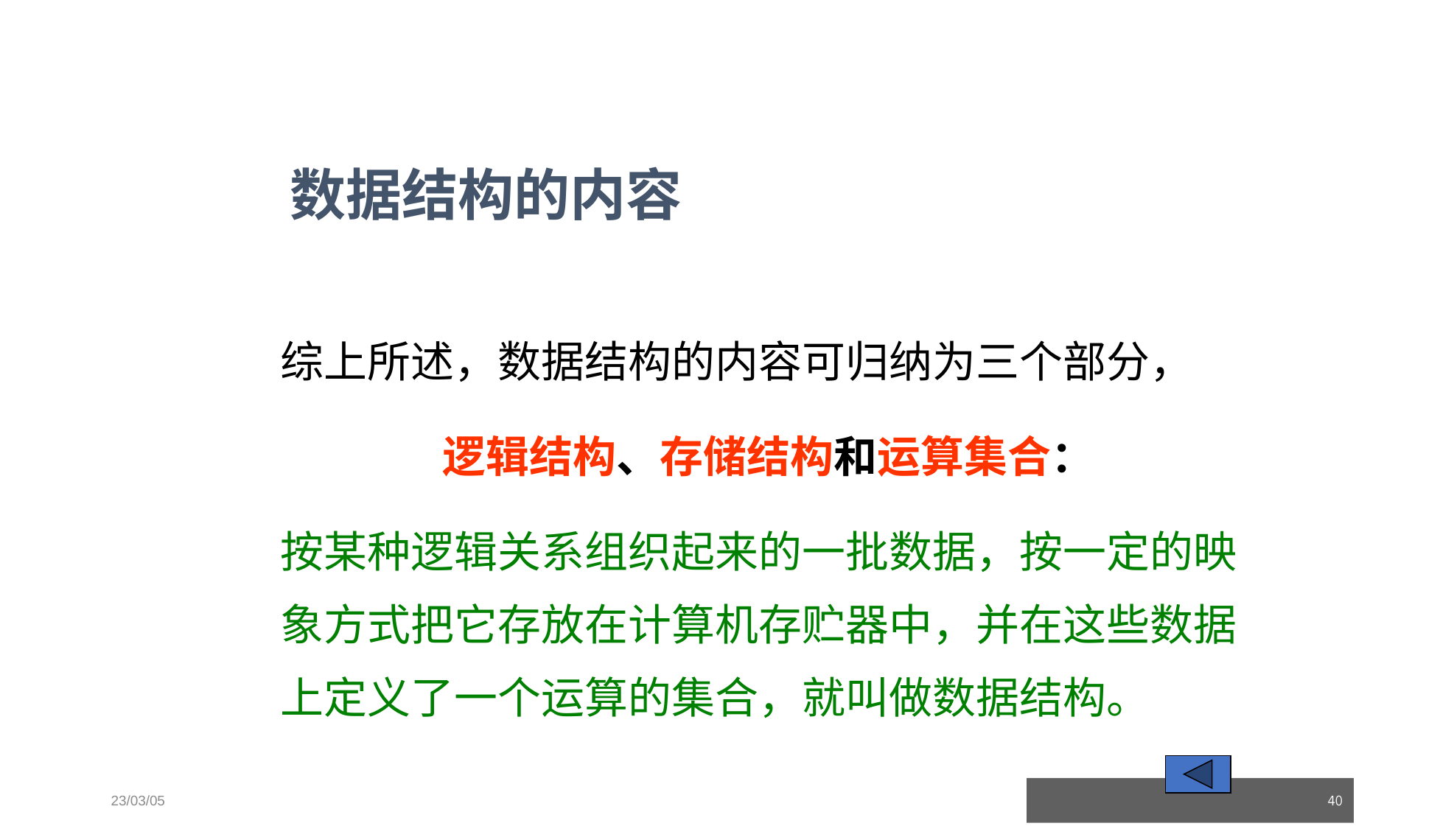

数据结构的内容
综上所述，数据结构的内容可归纳为三个部分，
逻辑结构、存储结构和运算集合：
按某种逻辑关系组织起来的一批数据，按一定的映象方式把它存放在计算机存贮器中，并在这些数据上定义了一个运算的集合，就叫做数据结构。

23/03/05
40